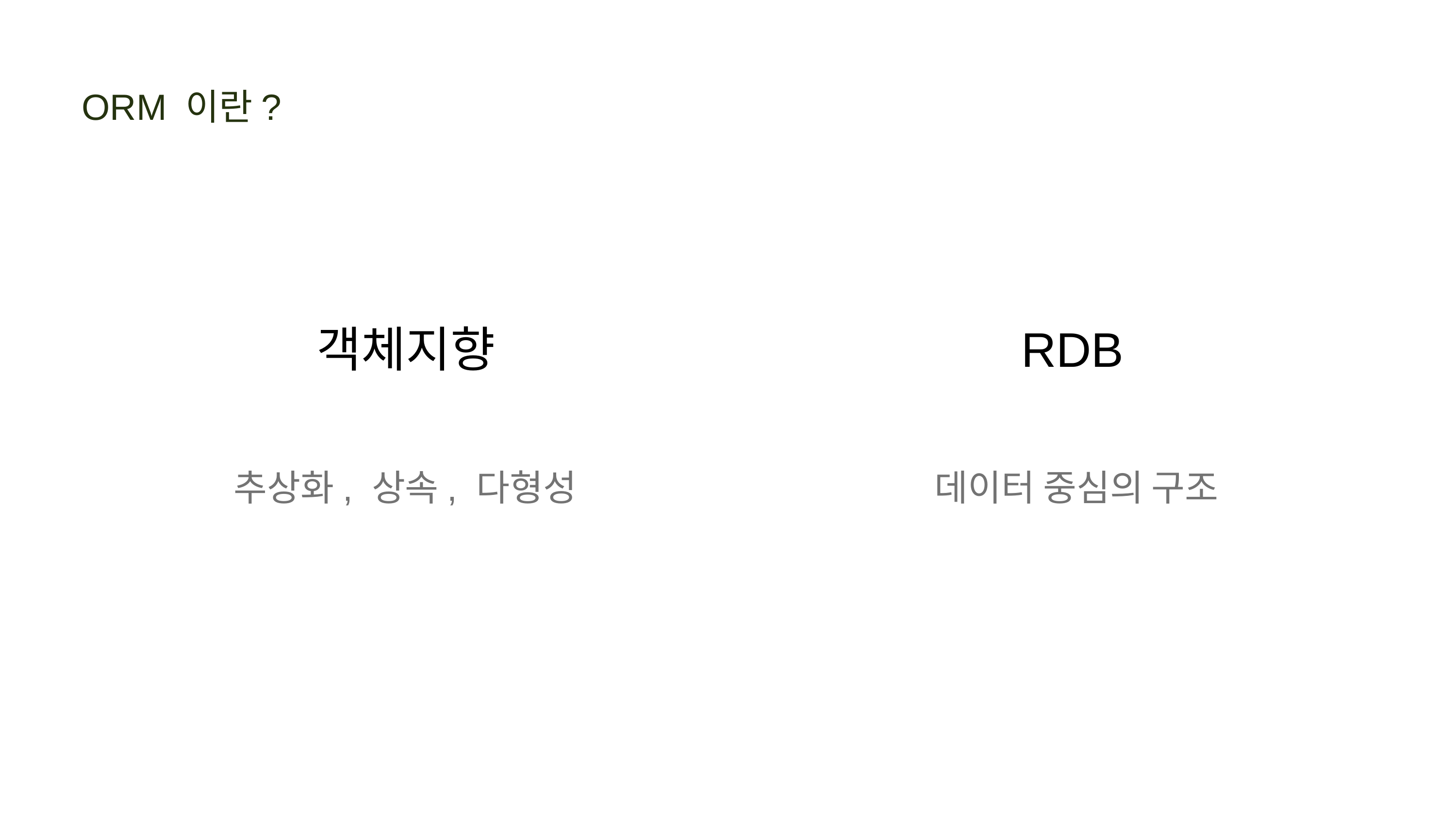

ORM 이란?
객체지향
RDB
추상화, 상속, 다형성
데이터 중심의 구조